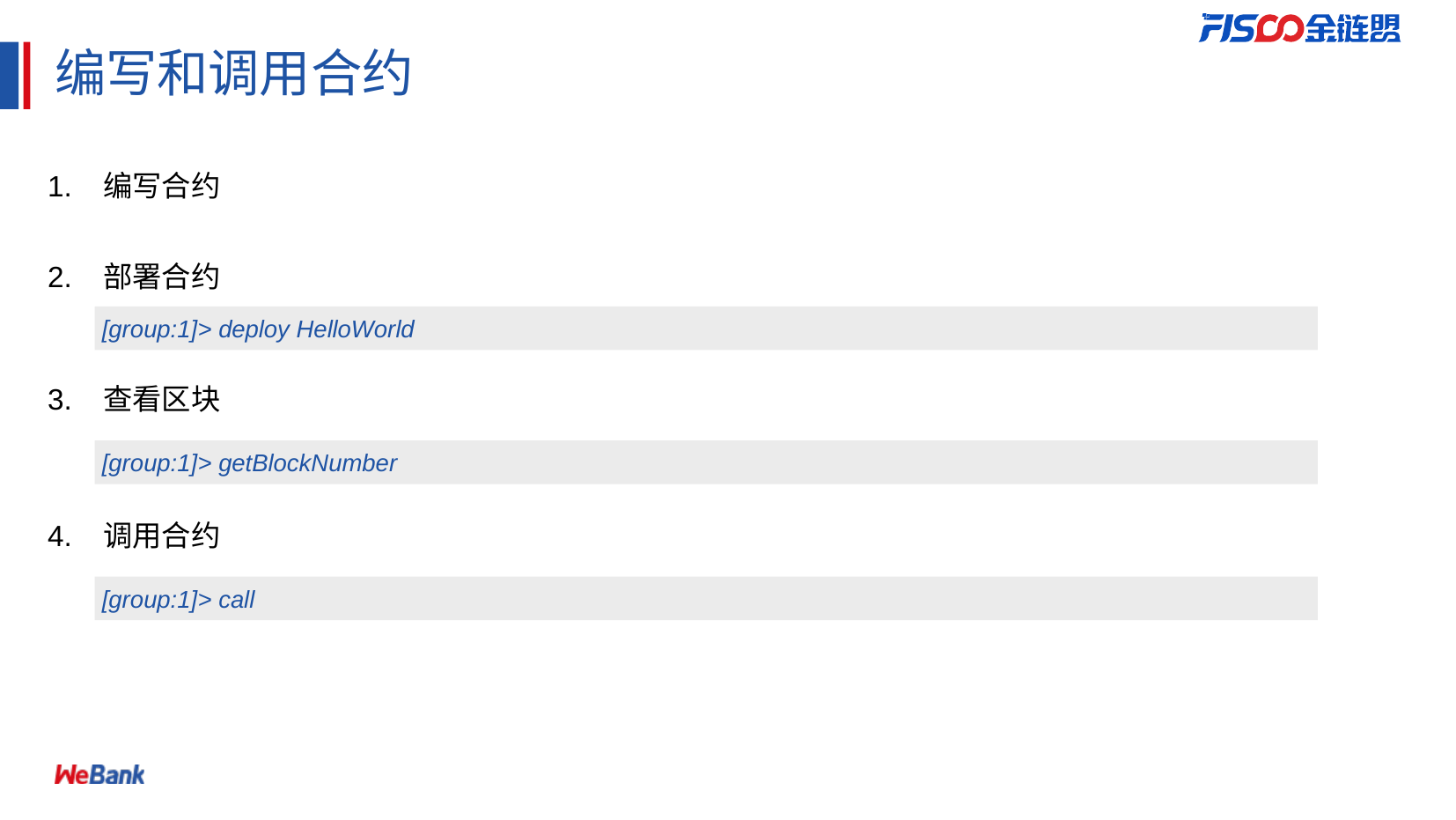

# 编写和调用合约
1.   编写合约
2.   部署合约
[group:1]> deploy HelloWorld
3.   查看区块
[group:1]> getBlockNumber
4.   调用合约
[group:1]> call